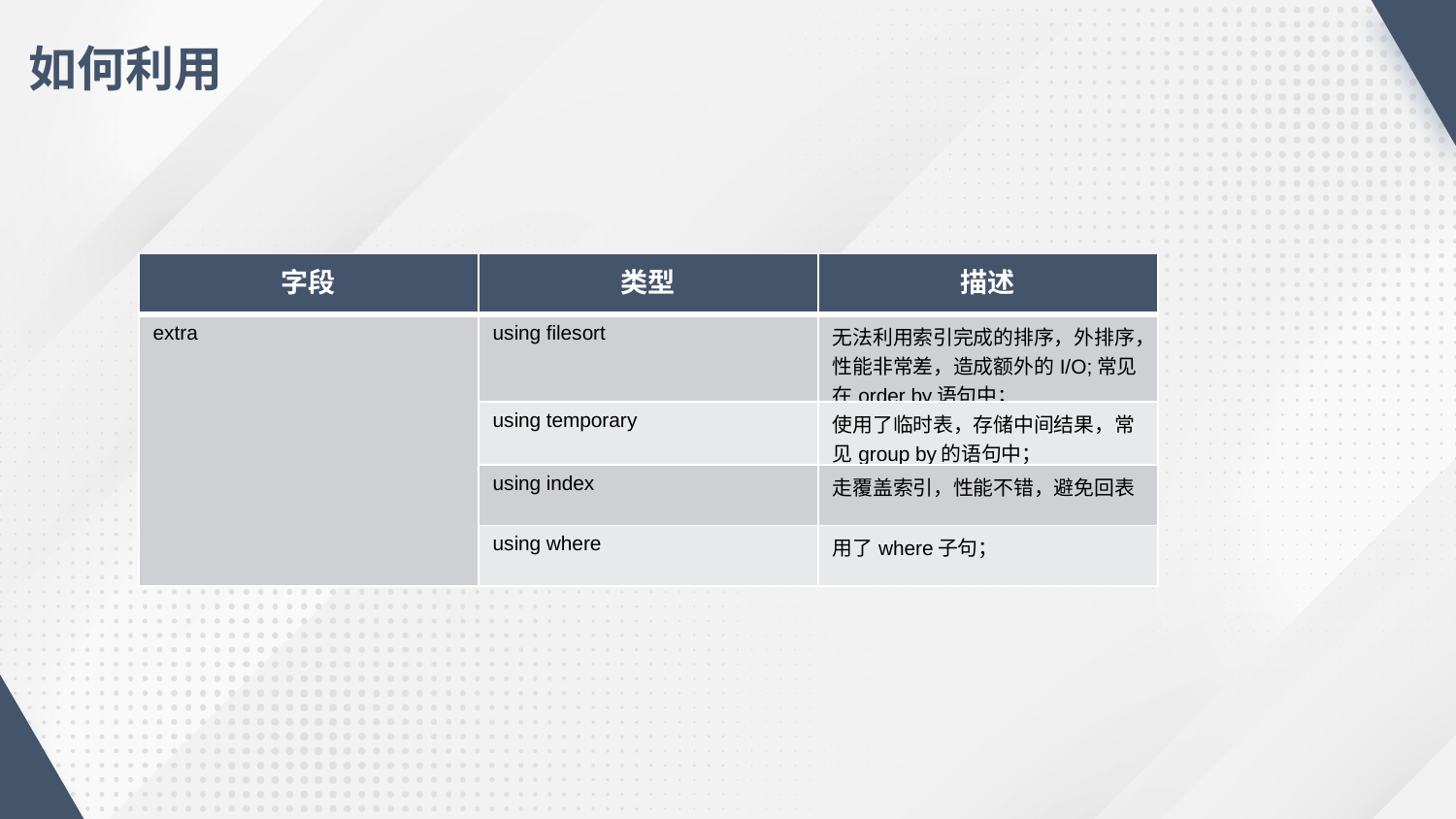

如何利用
| 字段 | 类型 | 描述 |
| --- | --- | --- |
| extra | using filesort | 无法利用索引完成的排序，外排序，性能非常差，造成额外的I/O;常见在order by语句中； |
|  | using temporary | 使用了临时表，存储中间结果，常见group by的语句中； |
|  | using index | 走覆盖索引，性能不错，避免回表 |
|  | using where | 用了where子句； |